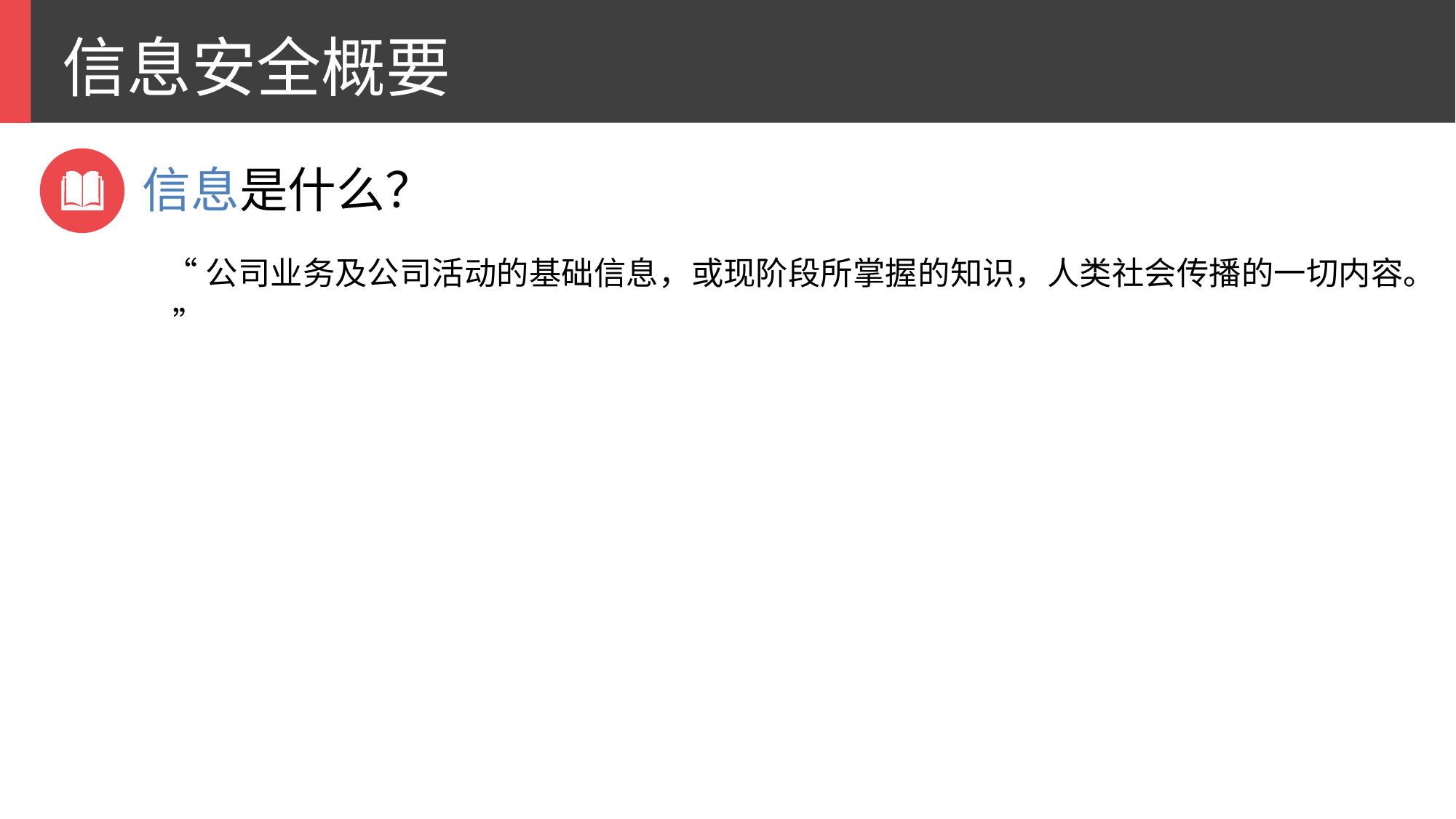

信息安全概要

信息是什么？

“公司业务及公司活动的基础信息，或现阶段所掌握的知识，人类社会传播的一切内容。 ”